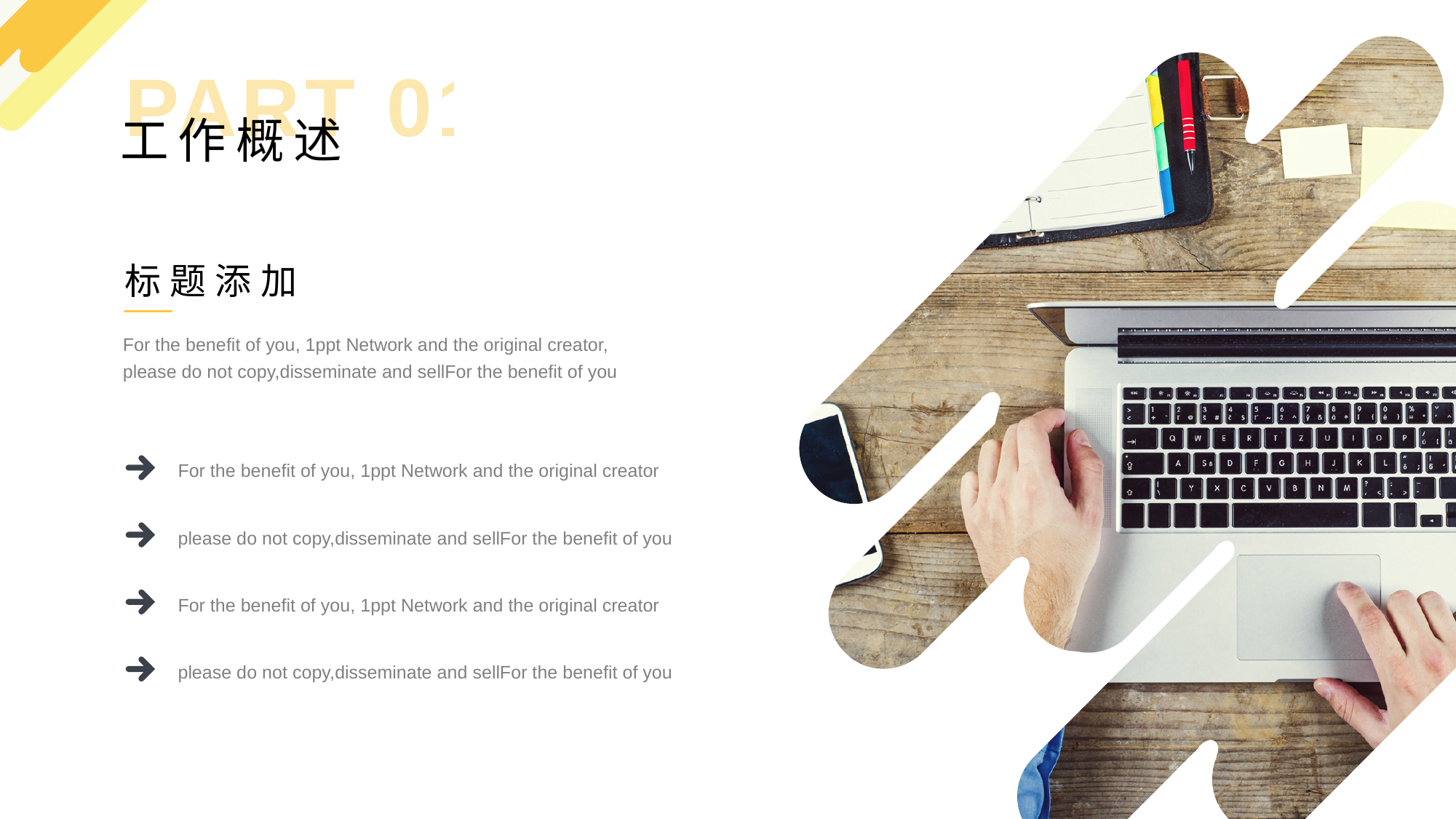

PART 01
工作概述
标题添加
For the benefit of you, 1ppt Network and the original creator, please do not copy,disseminate and sellFor the benefit of you
For the benefit of you, 1ppt Network and the original creator

please do not copy,disseminate and sellFor the benefit of you

For the benefit of you, 1ppt Network and the original creator

please do not copy,disseminate and sellFor the benefit of you